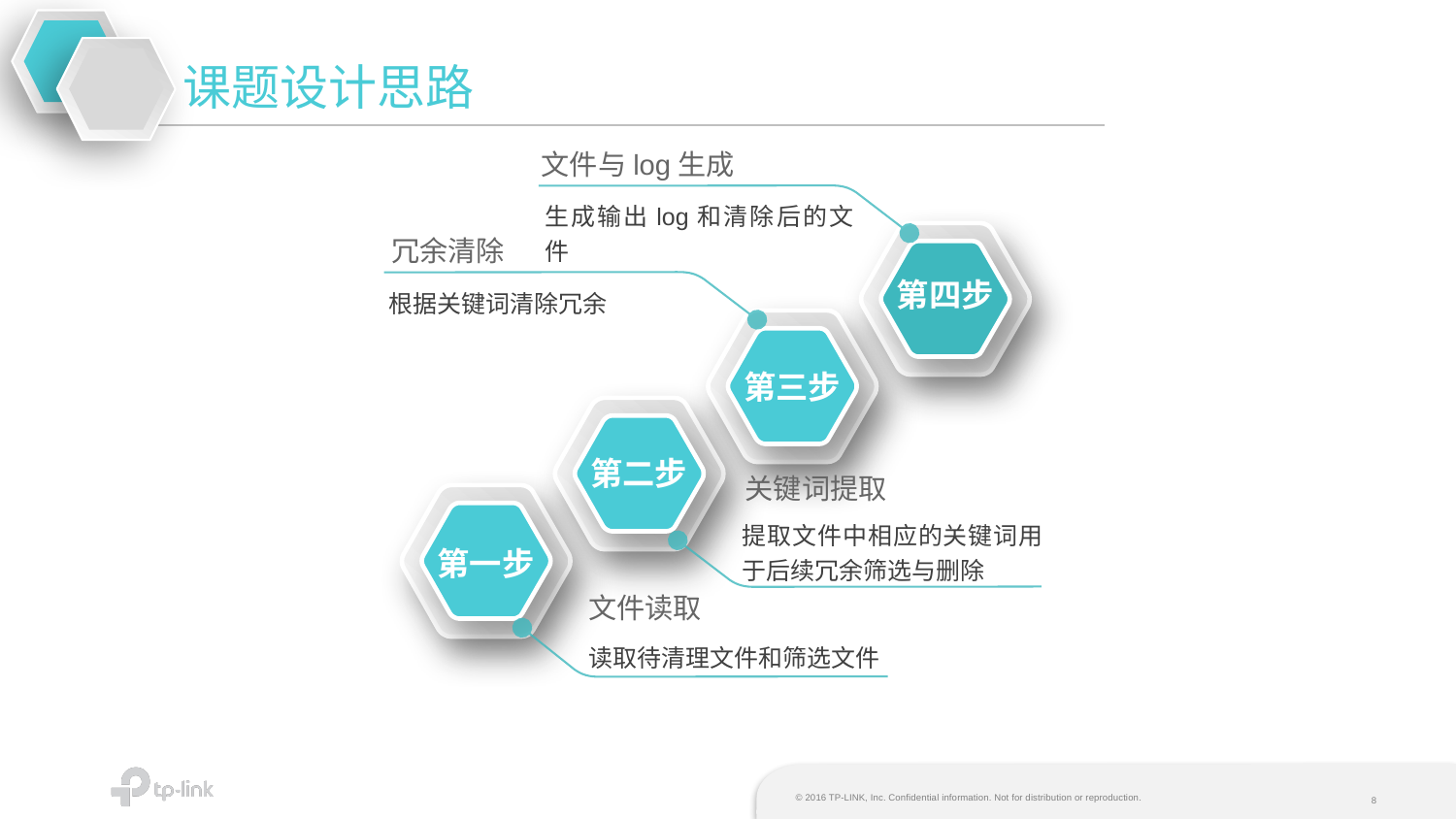

课题设计思路
文件与log生成

生成输出log和清除后的文件

冗余清除
第四步
根据关键词清除冗余

第三步

第二步
关键词提取

提取文件中相应的关键词用于后续冗余筛选与删除
第一步
文件读取
读取待清理文件和筛选文件